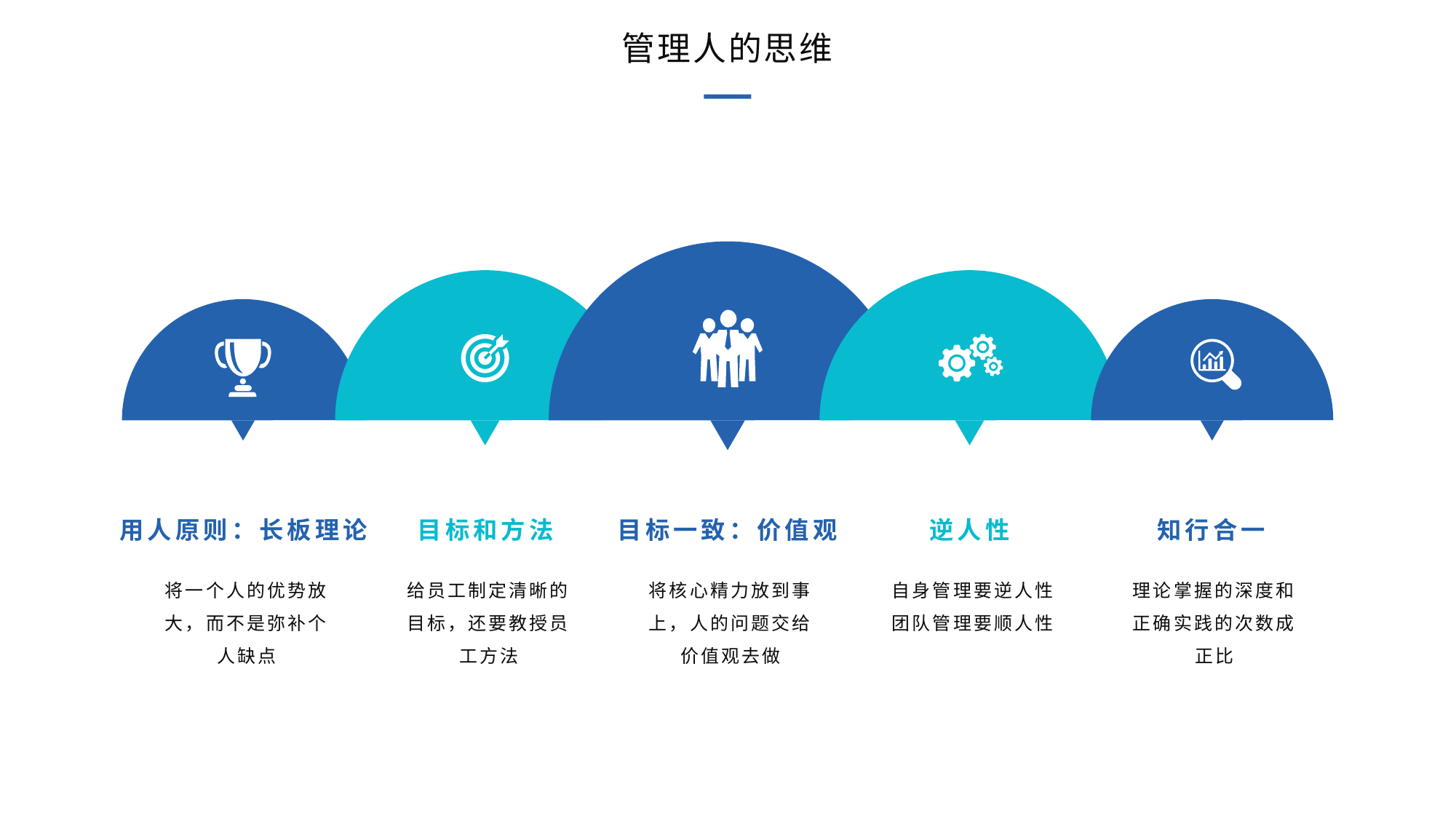

管理人的思维

用人原则：长板理论
目标和方法
目标一致：价值观
逆人性
知行合一
将一个人的优势放大，而不是弥补个人缺点
给员工制定清晰的目标，还要教授员工方法
将核心精力放到事上，人的问题交给价值观去做
自身管理要逆人性
团队管理要顺人性
理论掌握的深度和正确实践的次数成正比